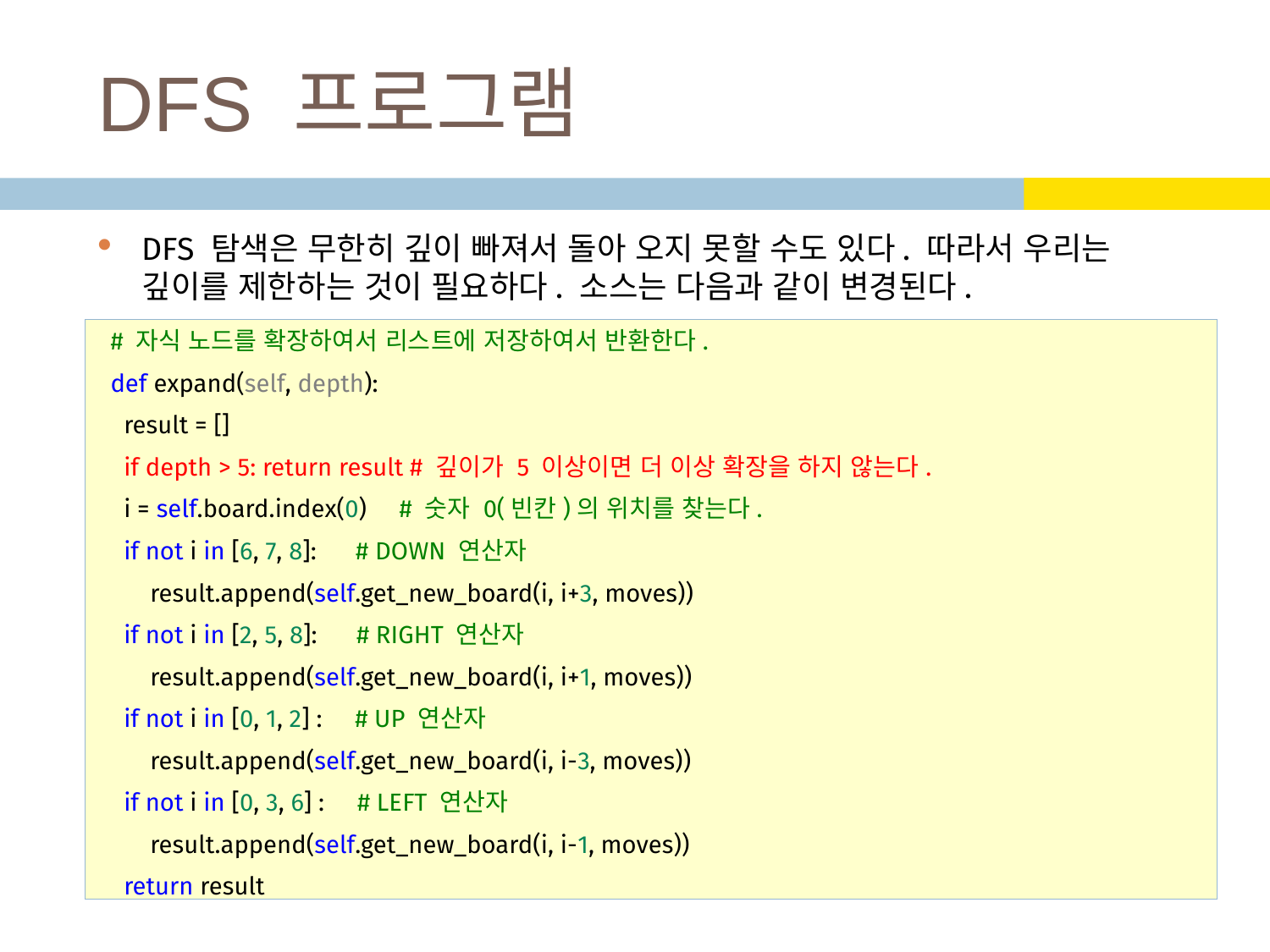

# DFS 프로그램
DFS 탐색은 무한히 깊이 빠져서 돌아 오지 못할 수도 있다. 따라서 우리는 깊이를 제한하는 것이 필요하다. 소스는 다음과 같이 변경된다.
  # 자식 노드를 확장하여서 리스트에 저장하여서 반환한다.
  def expand(self, depth):
    result = []
    if depth > 5: return result # 깊이가 5 이상이면 더 이상 확장을 하지 않는다.
    i = self.board.index(0)     # 숫자 0(빈칸)의 위치를 찾는다.
    if not i in [6, 7, 8]:      # DOWN 연산자
        result.append(self.get_new_board(i, i+3, moves))
    if not i in [2, 5, 8]:      # RIGHT 연산자
        result.append(self.get_new_board(i, i+1, moves))
    if not i in [0, 1, 2] :     # UP 연산자
        result.append(self.get_new_board(i, i-3, moves))
    if not i in [0, 3, 6] :     # LEFT 연산자
        result.append(self.get_new_board(i, i-1, moves))
    return result